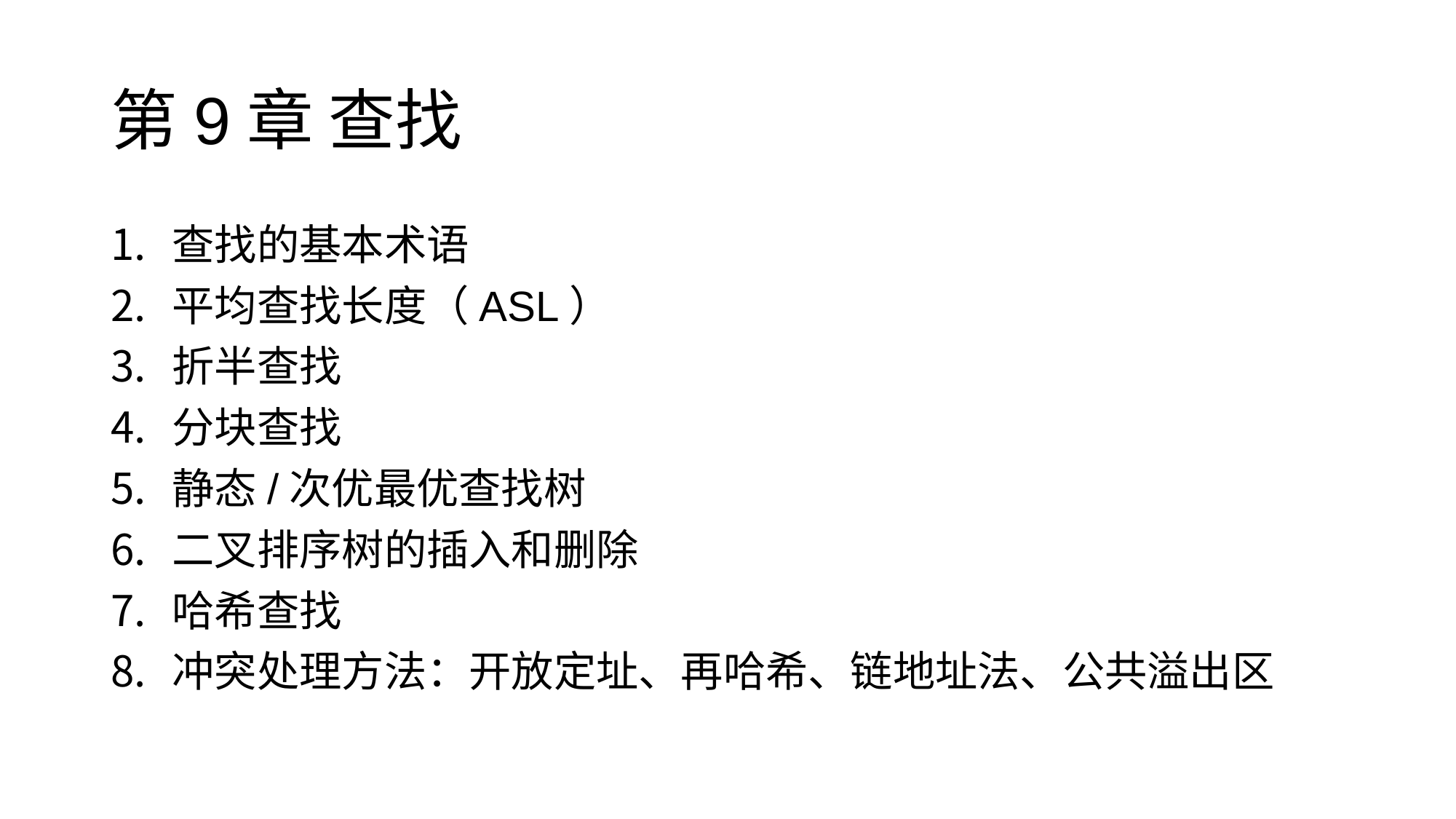

# 第9章 查找
查找的基本术语
平均查找长度（ASL）
折半查找
分块查找
静态/次优最优查找树
二叉排序树的插入和删除
哈希查找
冲突处理方法：开放定址、再哈希、链地址法、公共溢出区